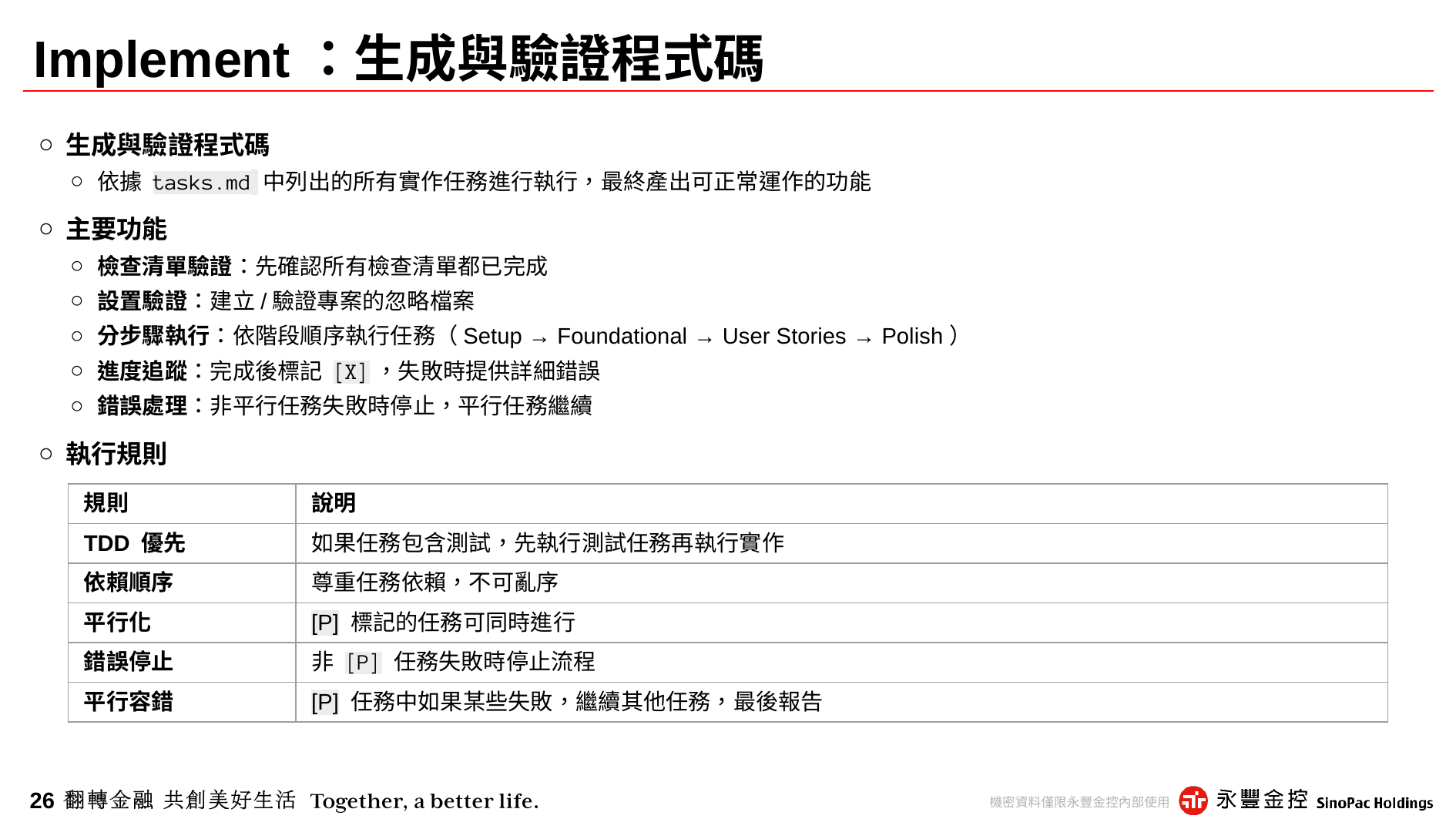

# Implement：生成與驗證程式碼
生成與驗證程式碼
依據 tasks.md 中列出的所有實作任務進行執行，最終產出可正常運作的功能
主要功能
檢查清單驗證：先確認所有檢查清單都已完成
設置驗證：建立/驗證專案的忽略檔案
分步驟執行：依階段順序執行任務（Setup → Foundational → User Stories → Polish）
進度追蹤：完成後標記 [X]，失敗時提供詳細錯誤
錯誤處理：非平行任務失敗時停止，平行任務繼續
執行規則

| 規則 | 說明 |
| --- | --- |
| TDD 優先 | 如果任務包含測試，先執行測試任務再執行實作 |
| 依賴順序 | 尊重任務依賴，不可亂序 |
| 平行化 | [P] 標記的任務可同時進行 |
| 錯誤停止 | 非 [P] 任務失敗時停止流程 |
| 平行容錯 | [P] 任務中如果某些失敗，繼續其他任務，最後報告 |